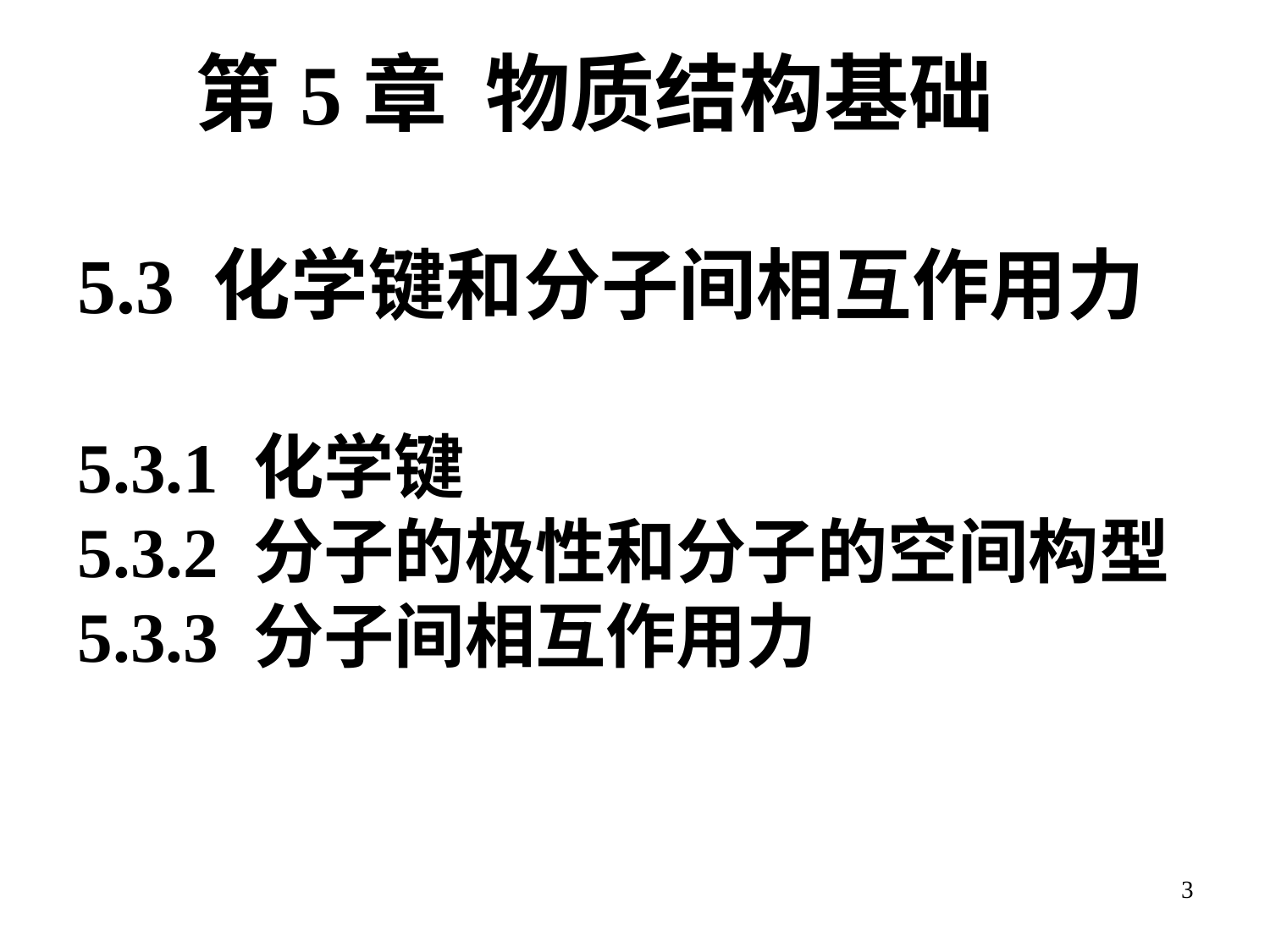

第5章  物质结构基础
# 5.3 化学键和分子间相互作用力 5.3.1 化学键 5.3.2 分子的极性和分子的空间构型 5.3.3 分子间相互作用力
3